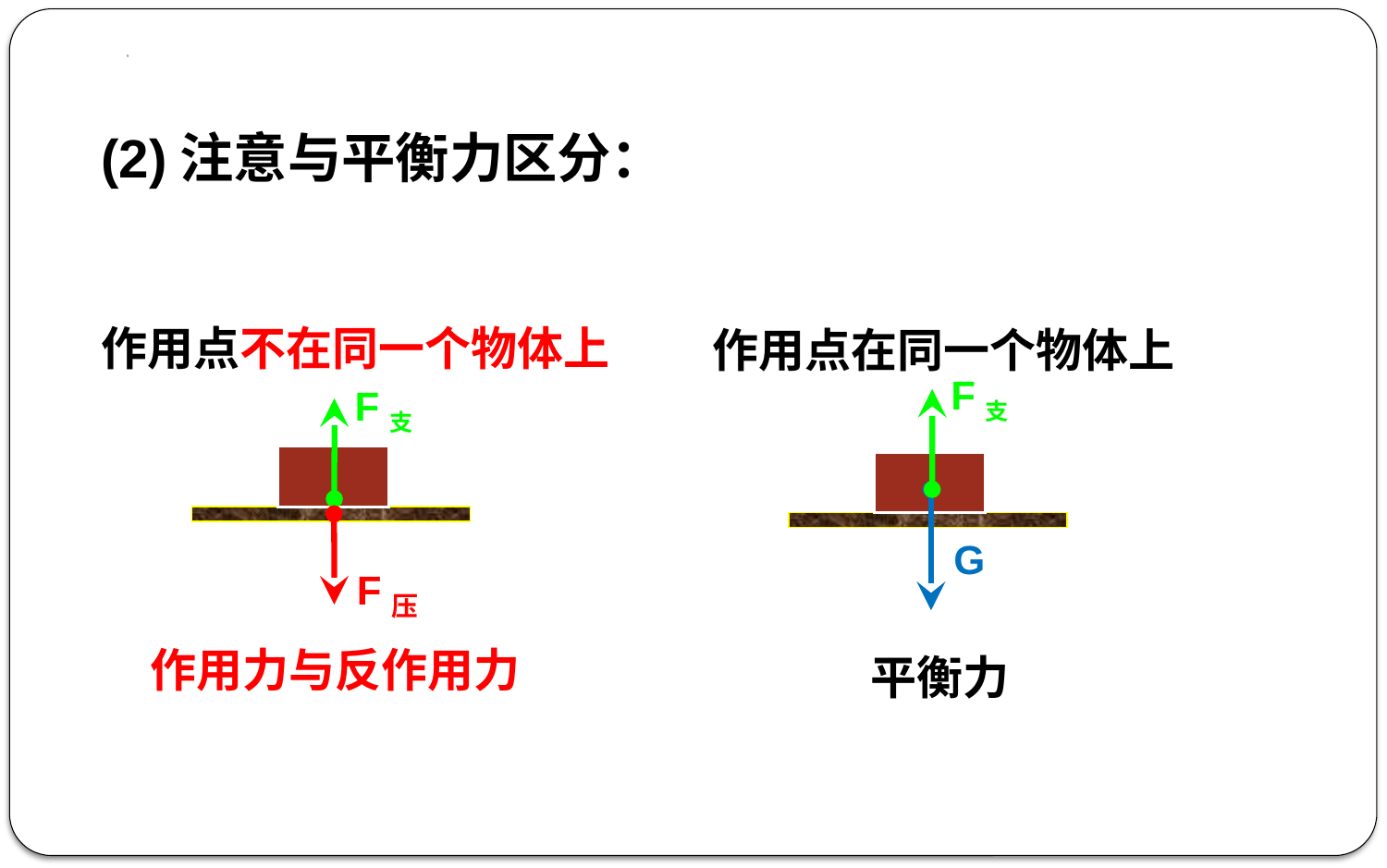

(2)注意与平衡力区分：
作用点不在同一个物体上
作用点在同一个物体上
F支
F支

G
F压
作用力与反作用力
平衡力